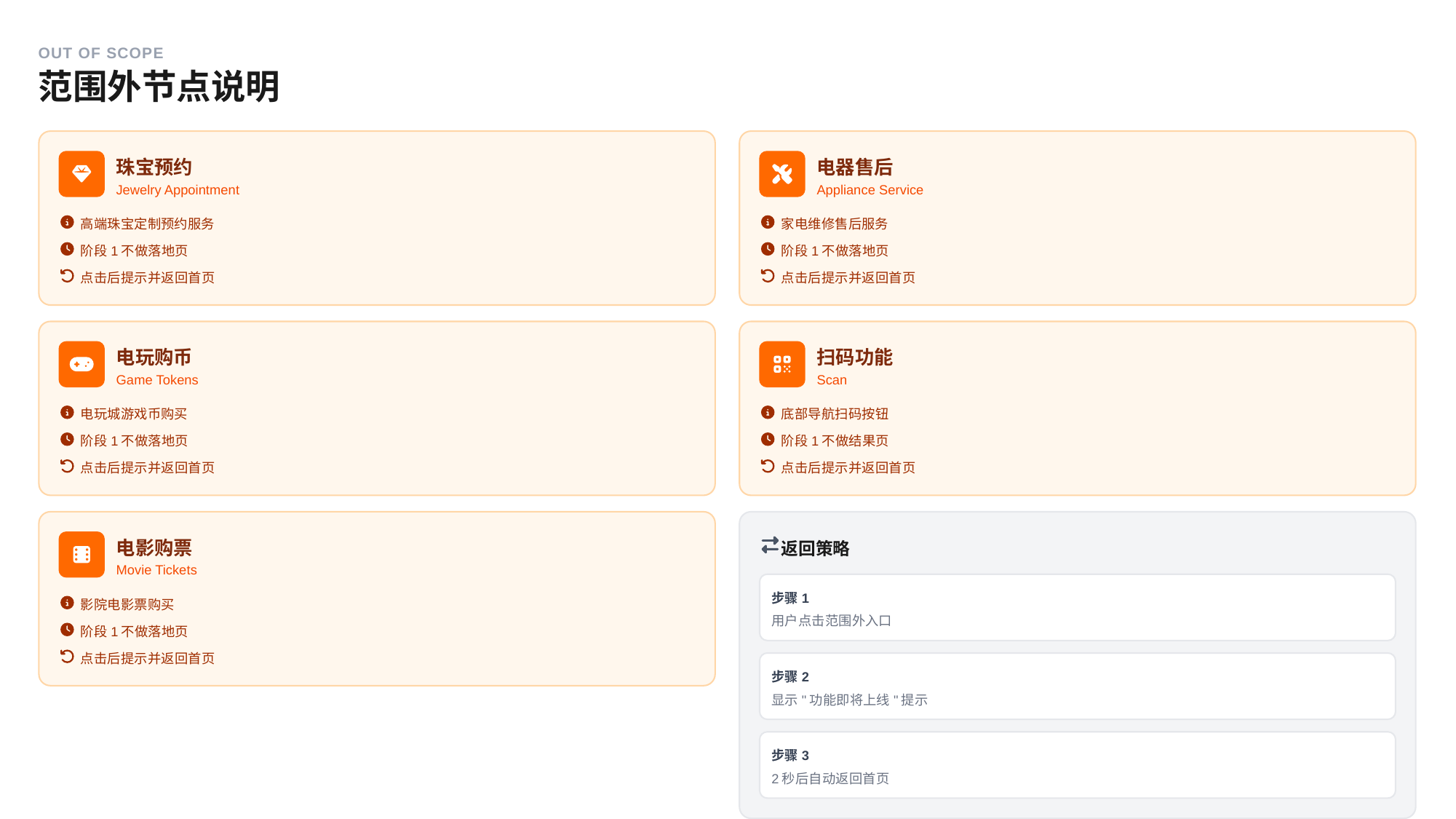

OUT OF SCOPE
范围外节点说明

珠宝预约

电器售后

Jewelry Appointment
Appliance Service
高端珠宝定制预约服务
家电维修售后服务

阶段1不做落地页
阶段1不做落地页

点击后提示并返回首页
点击后提示并返回首页

电玩购币

扫码功能

Game Tokens
Scan
电玩城游戏币购买
底部导航扫码按钮

阶段1不做落地页
阶段1不做结果页

点击后提示并返回首页
点击后提示并返回首页

电影购票
返回策略

Movie Tickets

步骤1
影院电影票购买

用户点击范围外入口
阶段1不做落地页

点击后提示并返回首页

步骤2
显示"功能即将上线"提示

步骤3
2秒后自动返回首页